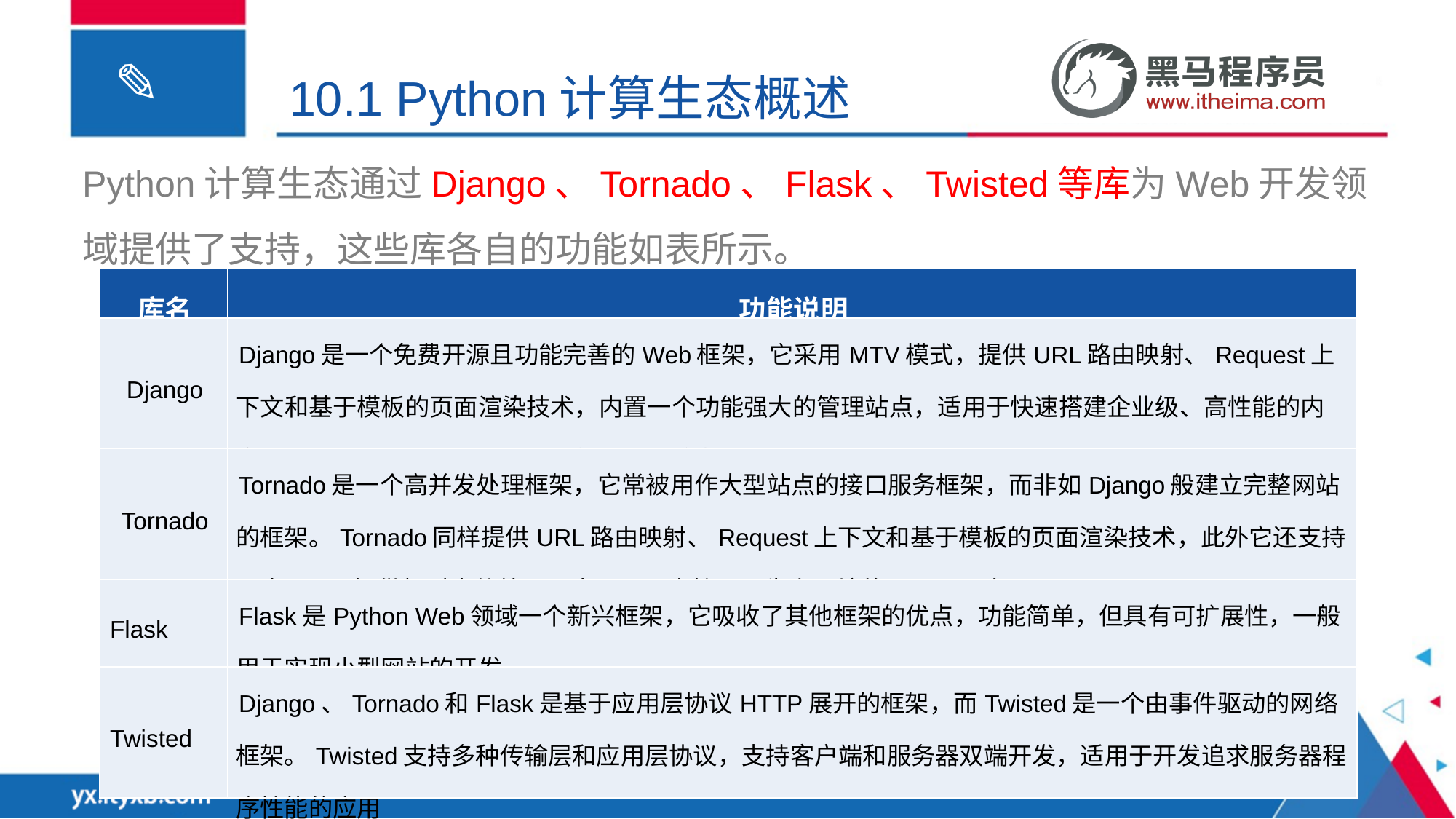

10.1 Python计算生态概述
Python计算生态通过Django、Tornado、Flask、Twisted等库为Web开发领域提供了支持，这些库各自的功能如表所示。
| 库名 | 功能说明 |
| --- | --- |
| Django | Django是一个免费开源且功能完善的Web框架，它采用MTV模式，提供URL路由映射、Request上下文和基于模板的页面渲染技术，内置一个功能强大的管理站点，适用于快速搭建企业级、高性能的内容类网站，是Python中最流行的Web开发框架 |
| Tornado | Tornado是一个高并发处理框架，它常被用作大型站点的接口服务框架，而非如Django般建立完整网站的框架。Tornado同样提供URL路由映射、Request上下文和基于模板的页面渲染技术，此外它还支持异步I/O、提供超时事件处理，内置了可直接用于生产环境的HTTP服务器 |
| Flask | Flask是Python Web领域一个新兴框架，它吸收了其他框架的优点，功能简单，但具有可扩展性，一般用于实现小型网站的开发 |
| Twisted | Django、Tornado和Flask是基于应用层协议HTTP展开的框架，而Twisted是一个由事件驱动的网络框架。Twisted支持多种传输层和应用层协议，支持客户端和服务器双端开发，适用于开发追求服务器程序性能的应用 |